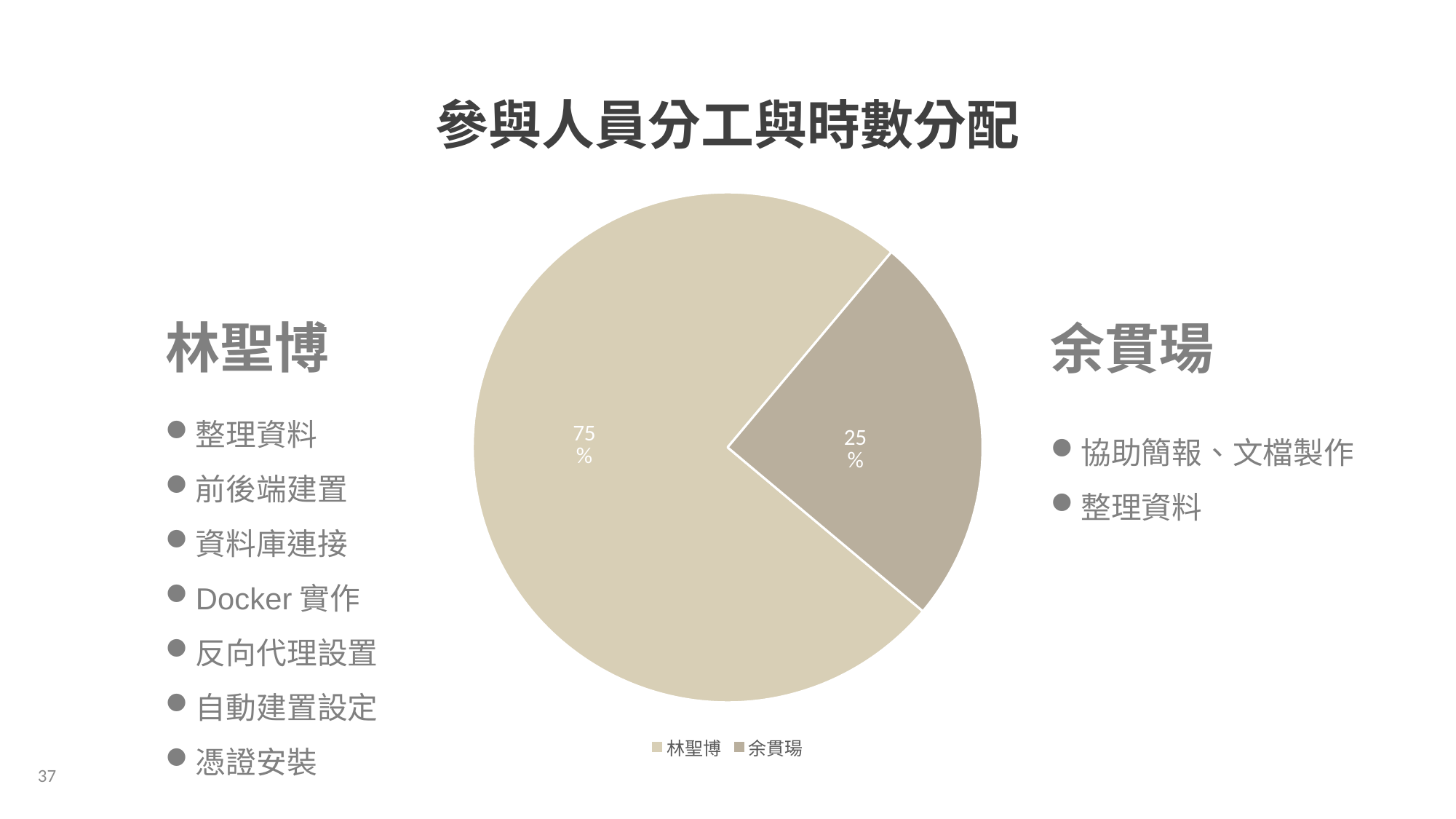

參與人員分工與時數分配

### Chart

| Category | Sales |
|---|---|
| 林聖博 | 75.0 |
| 余貫瑒 | 25.0 |
林聖博
余貫瑒
整理資料
前後端建置
資料庫連接
Docker實作
反向代理設置
自動建置設定
憑證安裝
協助簡報、文檔製作
整理資料

37